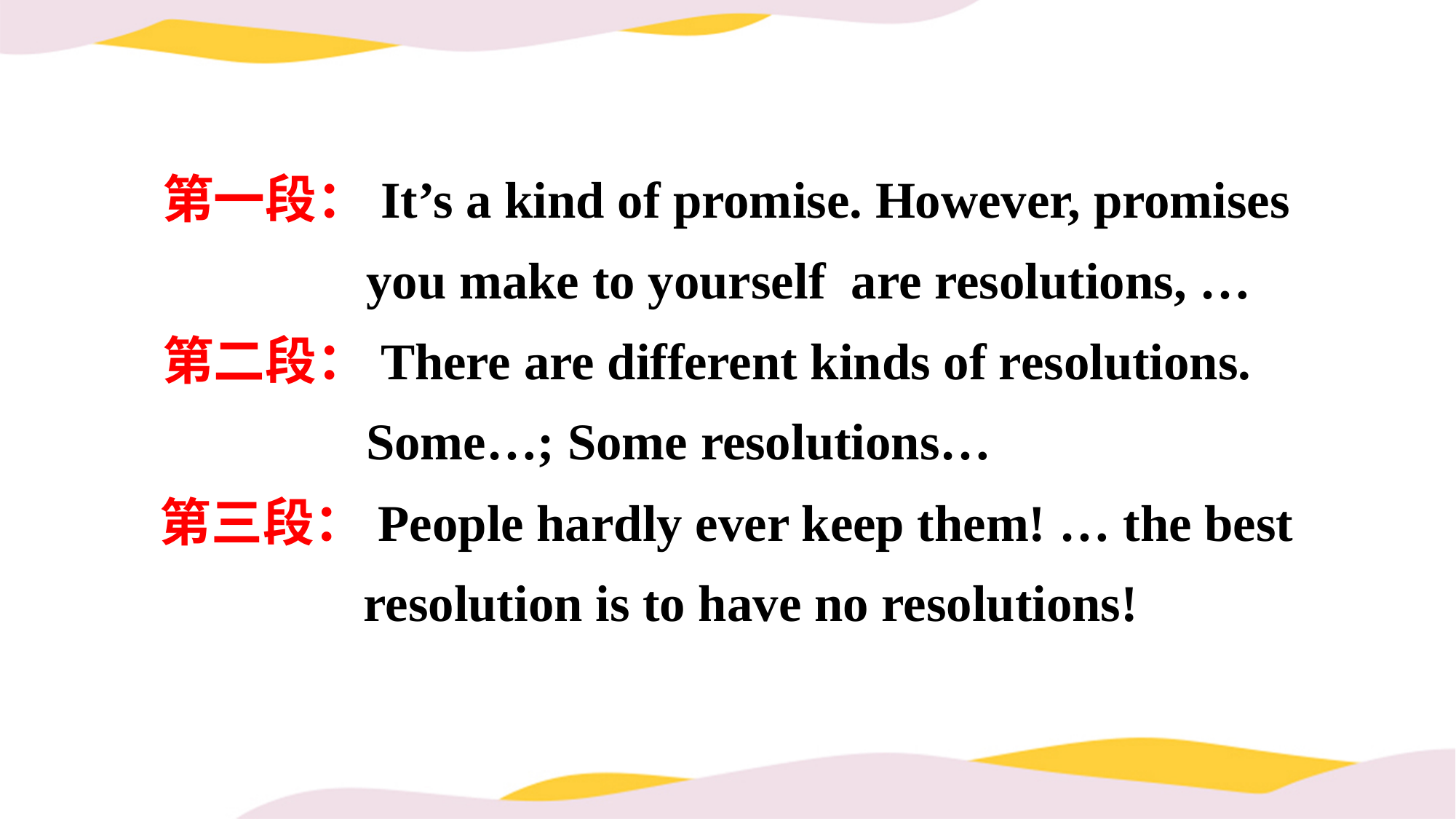

第一段：It’s a kind of promise. However, promises you make to yourself  are resolutions, …
第二段：There are different kinds of resolutions. Some…; Some resolutions…
第三段：People hardly ever keep them! … the best resolution is to have no resolutions!